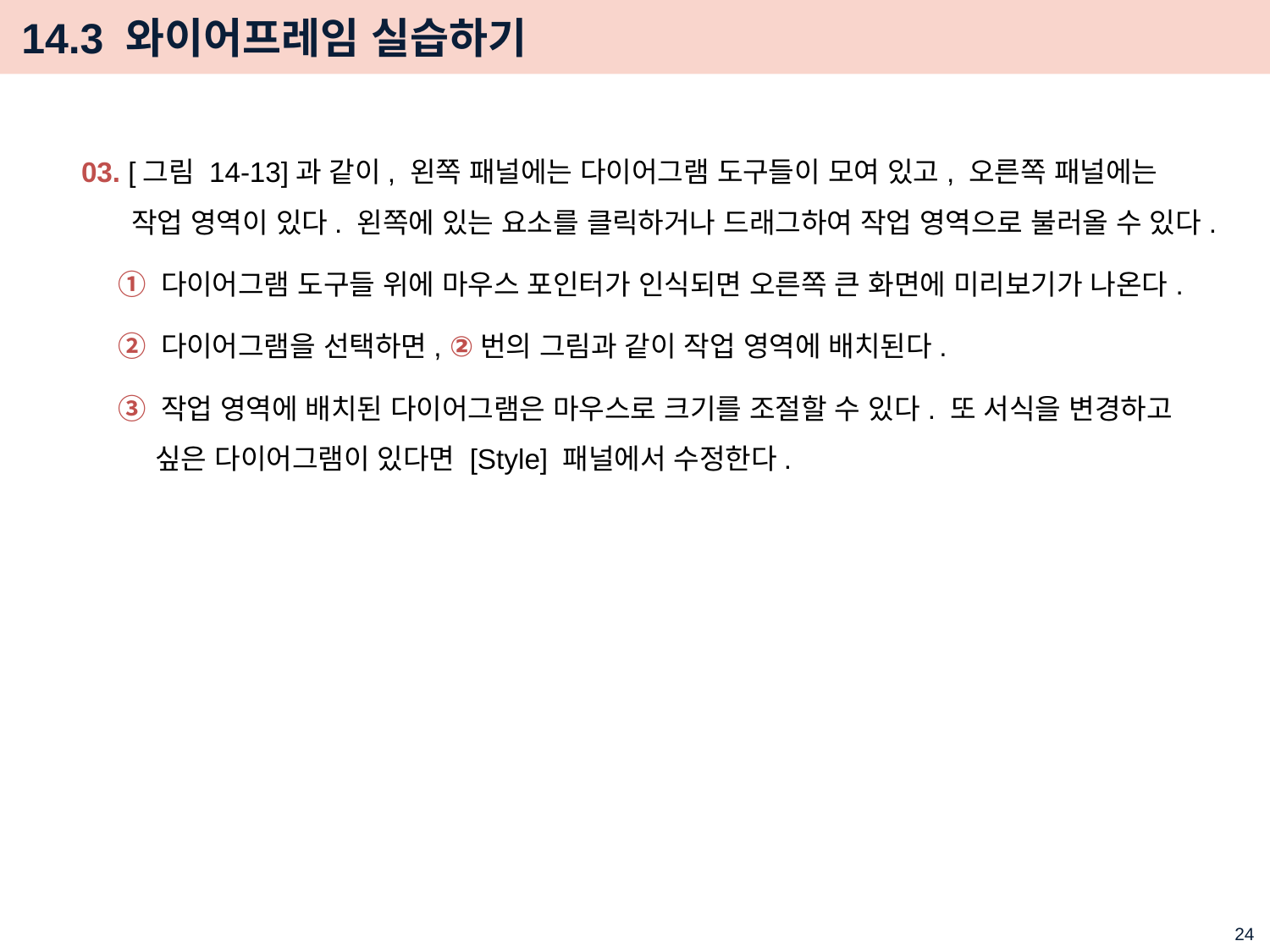

# 14.3 와이어프레임 실습하기
03. [그림 14-13]과 같이, 왼쪽 패널에는 다이어그램 도구들이 모여 있고, 오른쪽 패널에는 작업 영역이 있다. 왼쪽에 있는 요소를 클릭하거나 드래그하여 작업 영역으로 불러올 수 있다.
① 다이어그램 도구들 위에 마우스 포인터가 인식되면 오른쪽 큰 화면에 미리보기가 나온다.
② 다이어그램을 선택하면, ②번의 그림과 같이 작업 영역에 배치된다.
③ 작업 영역에 배치된 다이어그램은 마우스로 크기를 조절할 수 있다. 또 서식을 변경하고 싶은 다이어그램이 있다면 [Style] 패널에서 수정한다.